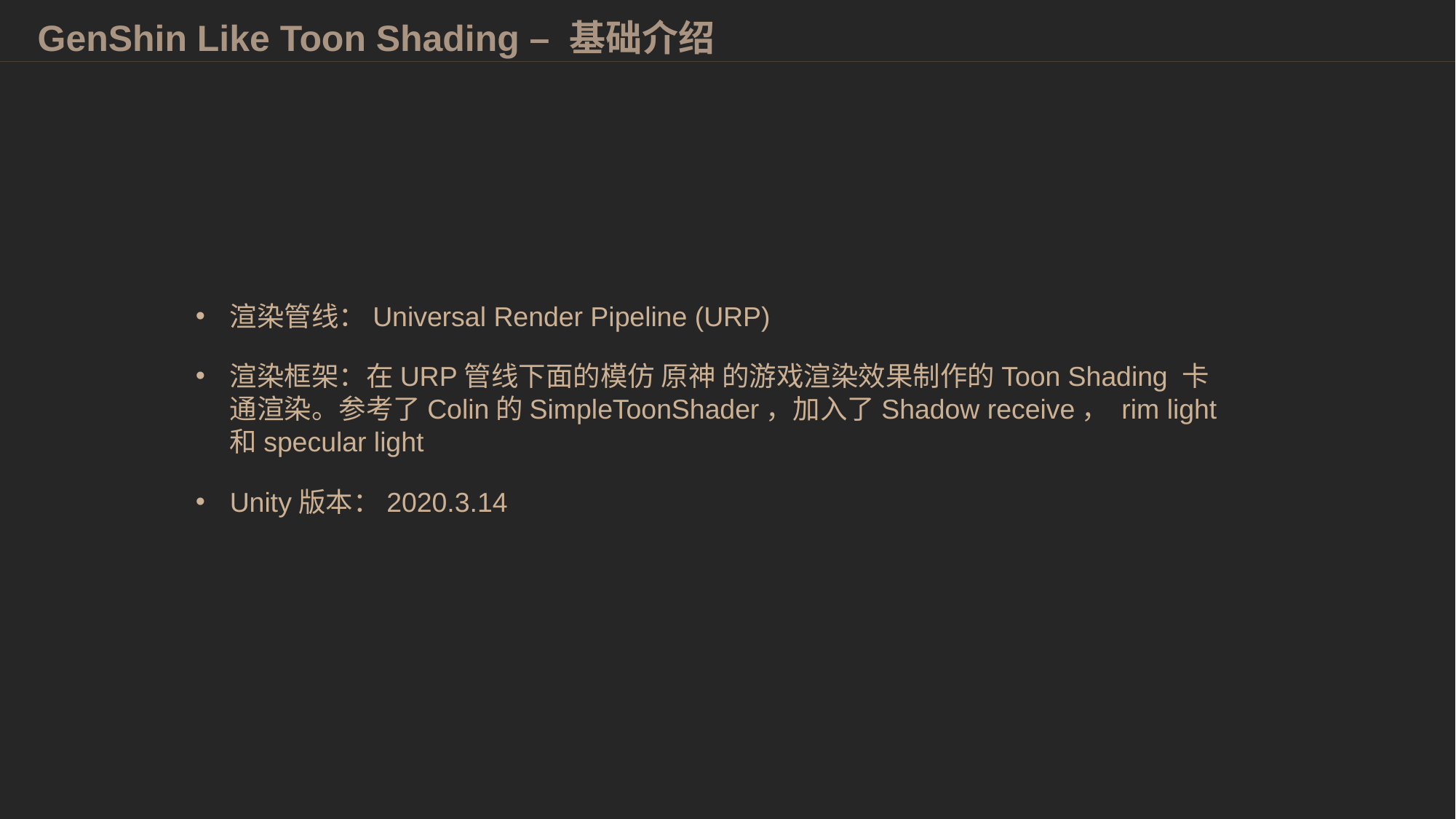

GenShin Like Toon Shading – 基础介绍
渲染管线：Universal Render Pipeline (URP)
渲染框架：在URP管线下面的模仿 原神 的游戏渲染效果制作的Toon Shading 卡通渲染。参考了Colin的SimpleToonShader，加入了Shadow receive， rim light和specular light
Unity版本：2020.3.14